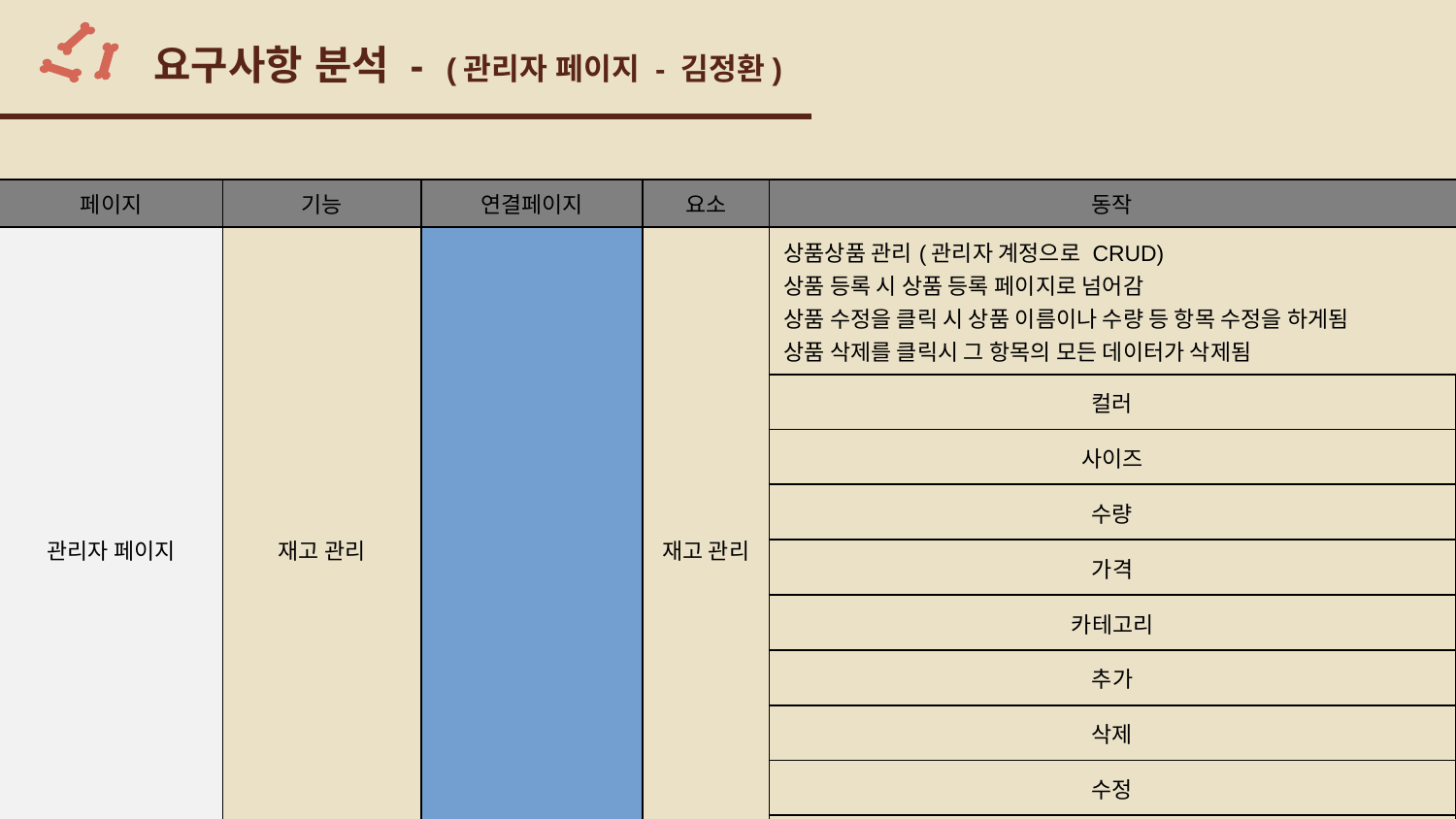

# 요구사항 분석 -  (관리자 페이지 - 김정환)

| 페이지 | 기능 |  | 연결페이지 | 요소 | 동작 |
| --- | --- | --- | --- | --- | --- |
| 관리자 페이지 | 재고 관리 |  | 재고 관리 | 상품 | 상품 관리(관리자 계정으로 CRUD) 상품 등록 시 상품 등록 페이지로 넘어감 상품 수정을 클릭 시 상품 이름이나 수량 등 항목 수정을 하게됨 상품 삭제를 클릭시 그 항목의 모든 데이터가 삭제됨 |
|  |  |  |  | 컬러 |  |
|  |  |  |  | 사이즈 |  |
|  |  |  |  | 수량 |  |
|  |  |  |  | 가격 |  |
|  |  |  |  | 카테고리 |  |
|  |  |  |  | 추가 |  |
|  |  |  |  | 삭제 |  |
|  |  |  |  | 수정 |  |
|  |  |  |  | 이미지 |  |